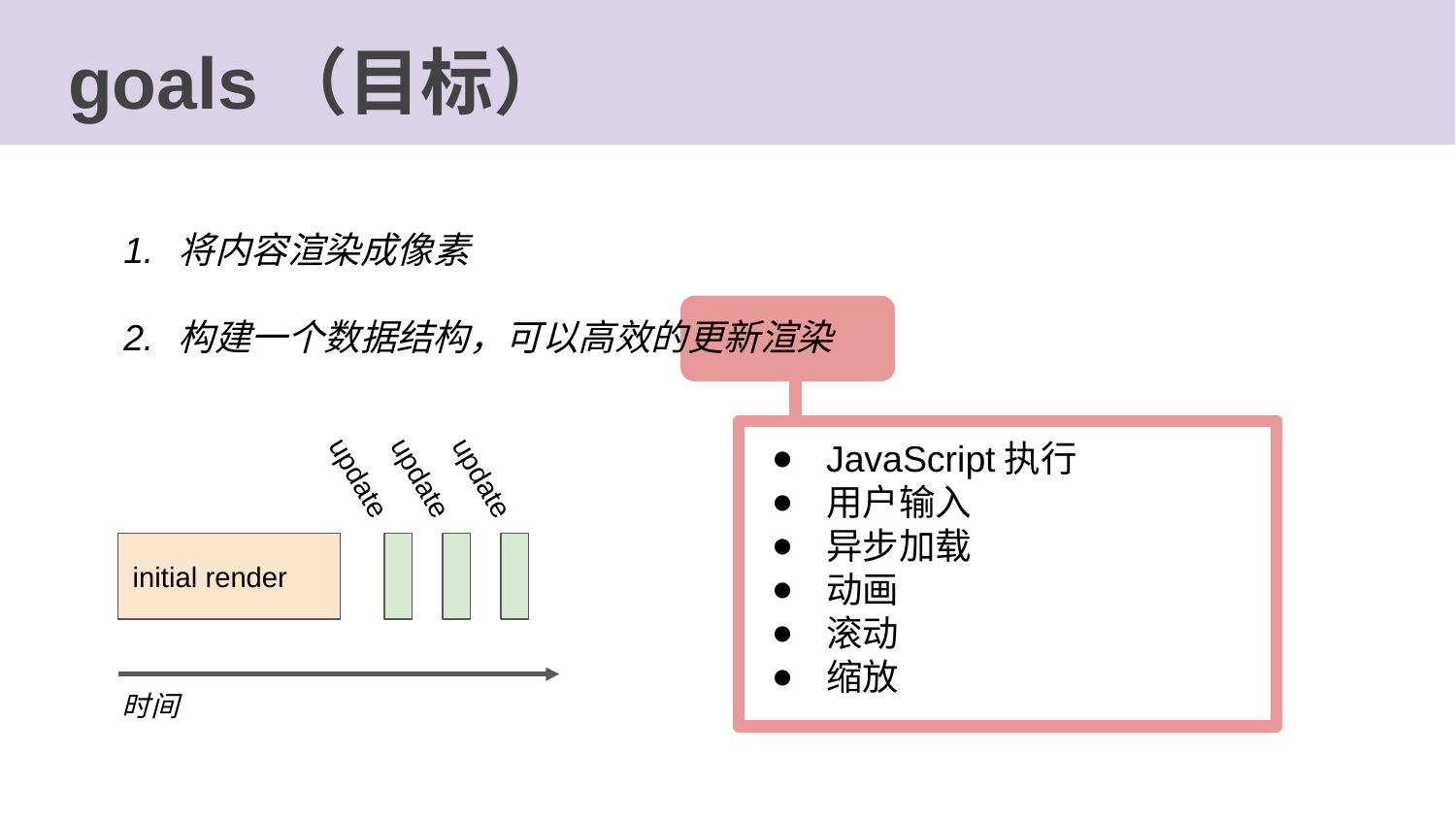

goals（目标）
将内容渲染成像素

构建一个数据结构，可以高效的更新渲染

JavaScript执行
用户输入
异步加载
动画
滚动
缩放
update
update
update
initial render

时间